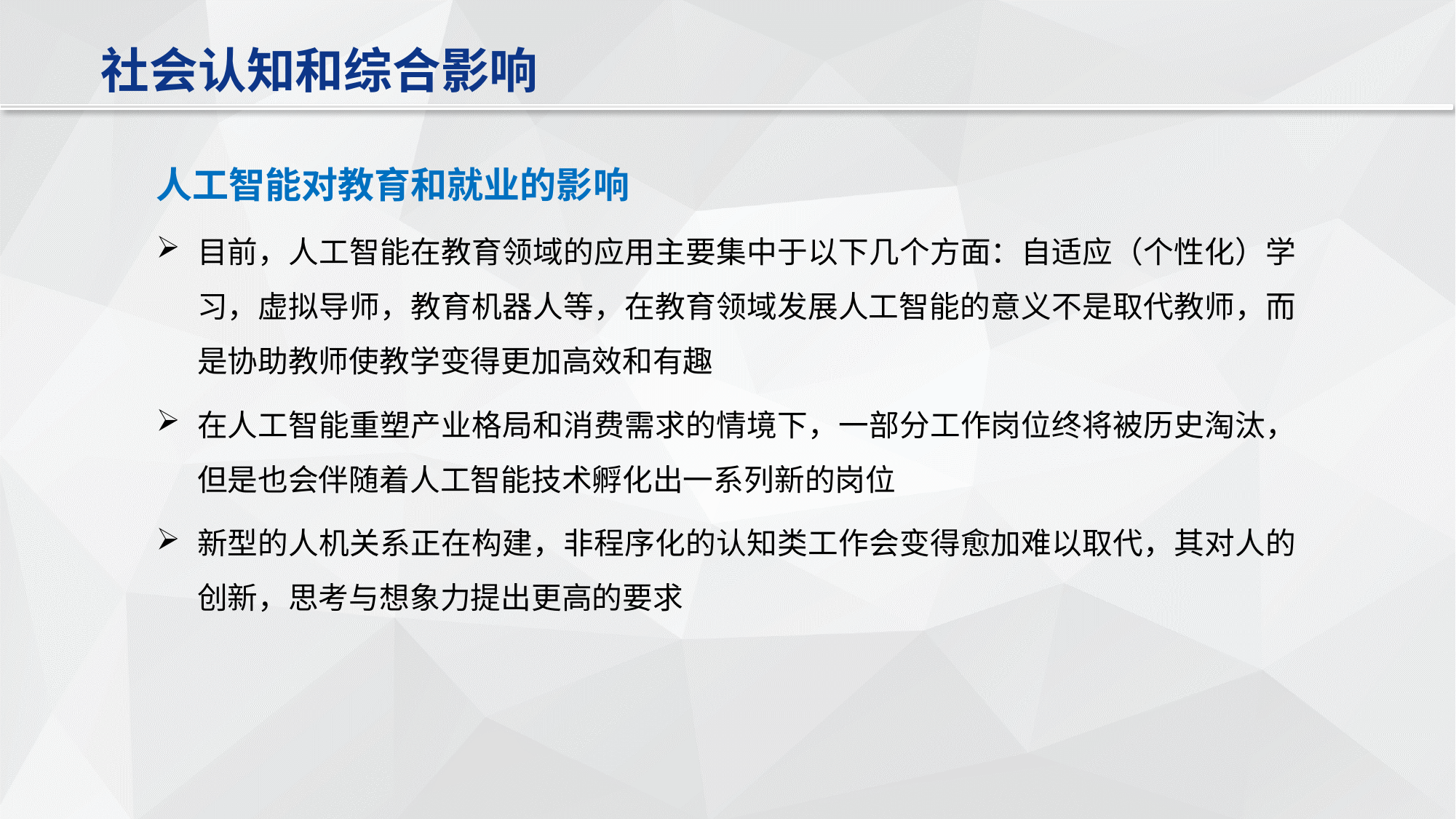

社会认知和综合影响

人工智能对教育和就业的影响
目前，人工智能在教育领域的应用主要集中于以下几个方面：自适应（个性化）学习，虚拟导师，教育机器人等，在教育领域发展人工智能的意义不是取代教师，而是协助教师使教学变得更加高效和有趣
在人工智能重塑产业格局和消费需求的情境下，一部分工作岗位终将被历史淘汰，但是也会伴随着人工智能技术孵化出一系列新的岗位
新型的人机关系正在构建，非程序化的认知类工作会变得愈加难以取代，其对人的创新，思考与想象力提出更高的要求
102